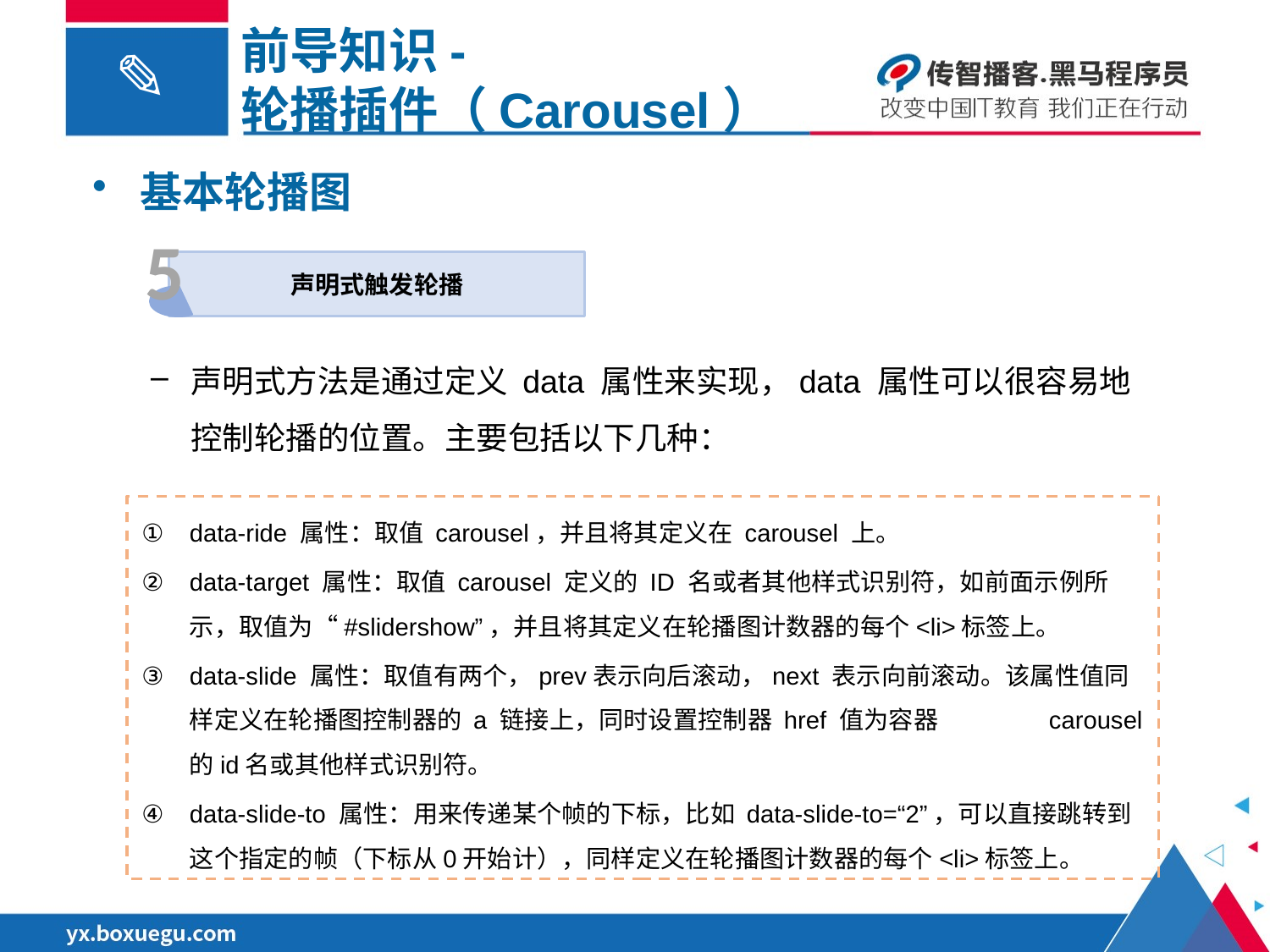

前导知识-
轮播插件（Carousel）
基本轮播图
5

声明式触发轮播
声明式方法是通过定义 data 属性来实现，data 属性可以很容易地控制轮播的位置。主要包括以下几种：
data-ride 属性：取值 carousel，并且将其定义在 carousel 上。
data-target 属性：取值 carousel 定义的 ID 名或者其他样式识别符，如前面示例所示，取值为“#slidershow”，并且将其定义在轮播图计数器的每个<li>标签上。
data-slide 属性：取值有两个，prev表示向后滚动，next 表示向前滚动。该属性值同样定义在轮播图控制器的 a 链接上，同时设置控制器 href 值为容器　　　　 carousel 的id名或其他样式识别符。
data-slide-to 属性：用来传递某个帧的下标，比如 data-slide-to=“2”，可以直接跳转到这个指定的帧（下标从0开始计），同样定义在轮播图计数器的每个<li>标签上。